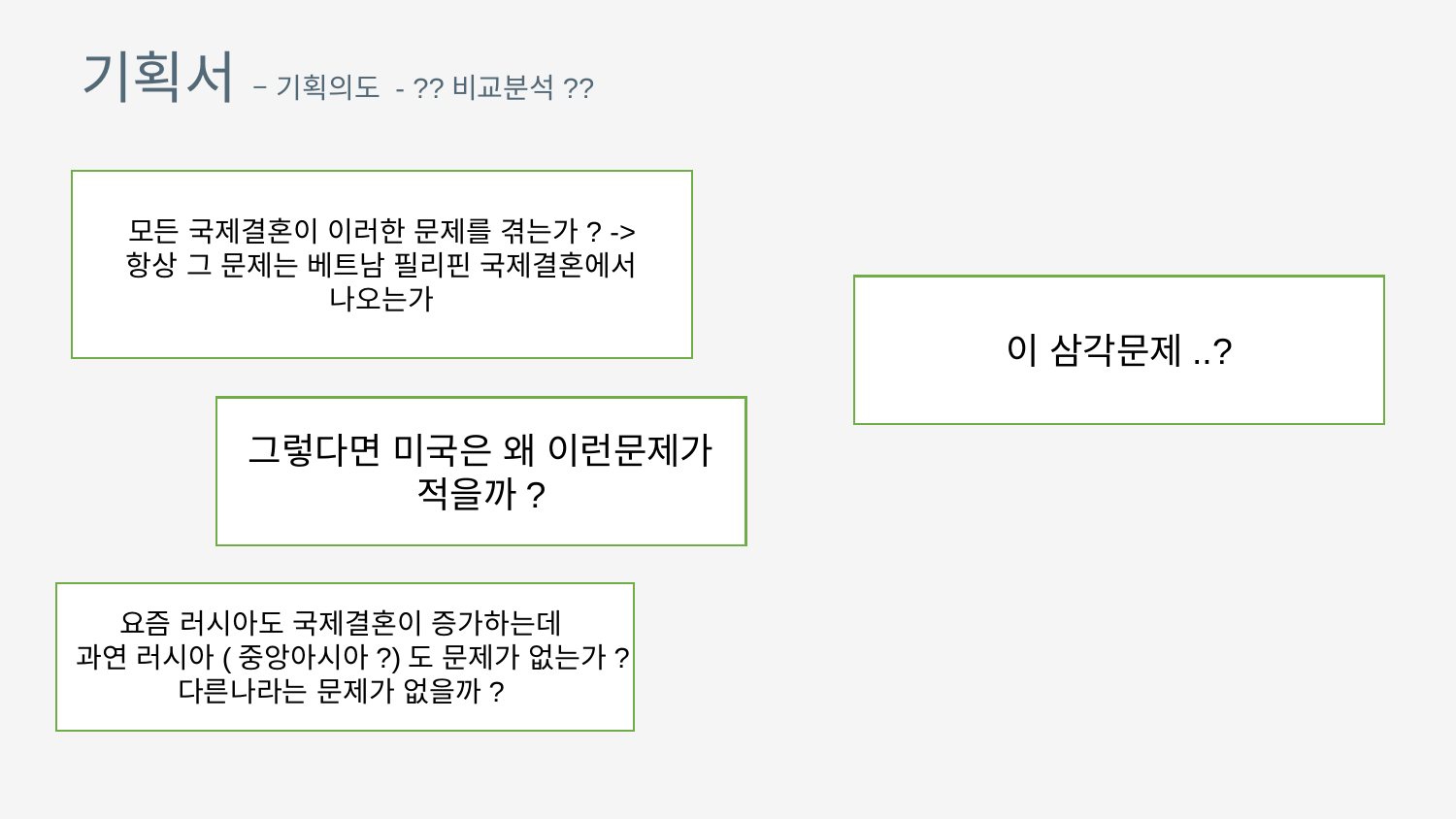

기획서 – 기획의도 - ??비교분석??

모든 국제결혼이 이러한 문제를 겪는가? ->
항상 그 문제는 베트남 필리핀 국제결혼에서 나오는가
이 삼각문제..?
그렇다면 미국은 왜 이런문제가 적을까?
요즘 러시아도 국제결혼이 증가하는데
과연 러시아(중앙아시아?)도 문제가 없는가?
다른나라는 문제가 없을까?